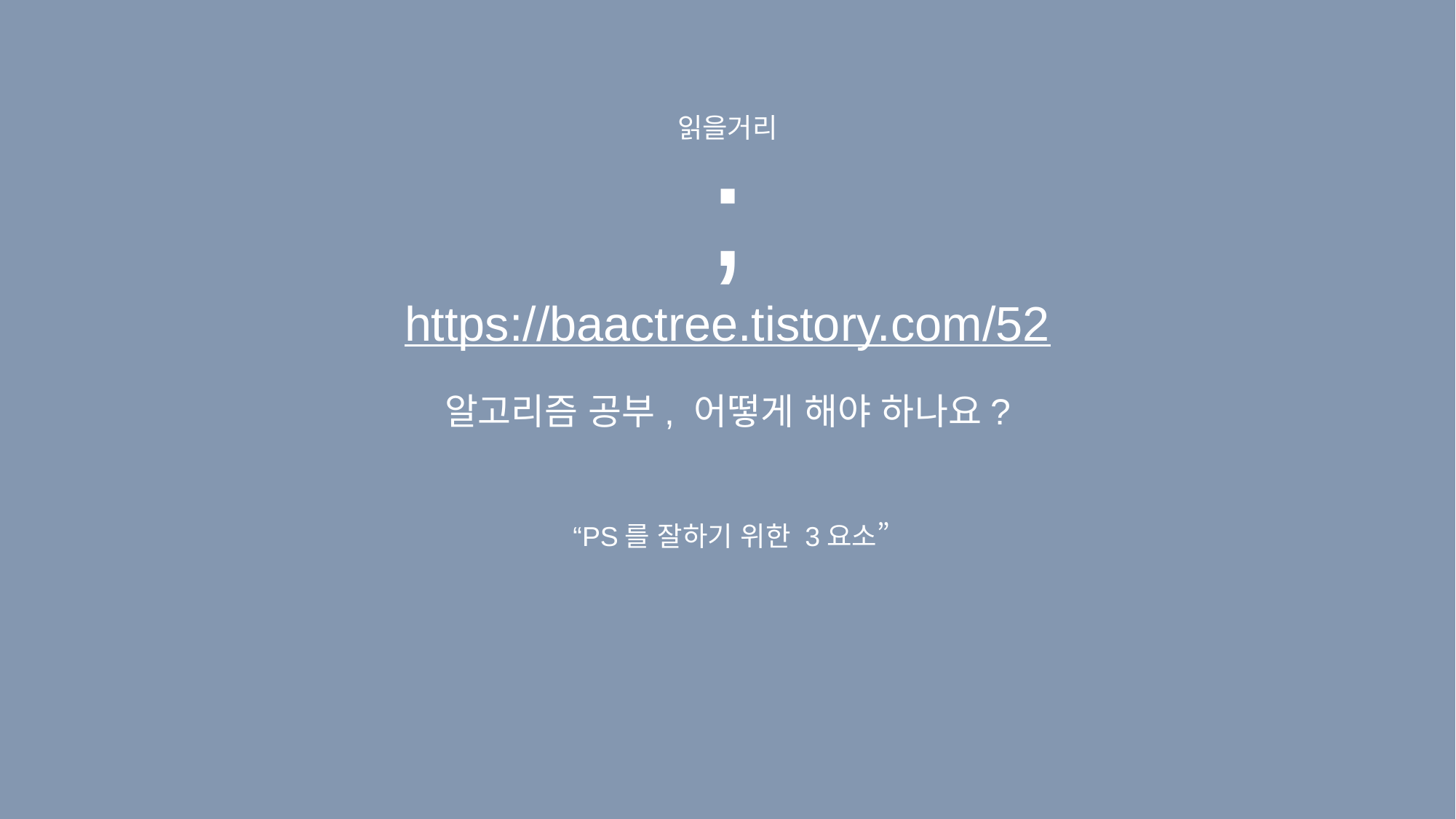

읽을거리
;
https://baactree.tistory.com/52
알고리즘 공부, 어떻게 해야 하나요?

 “PS를 잘하기 위한 3요소”